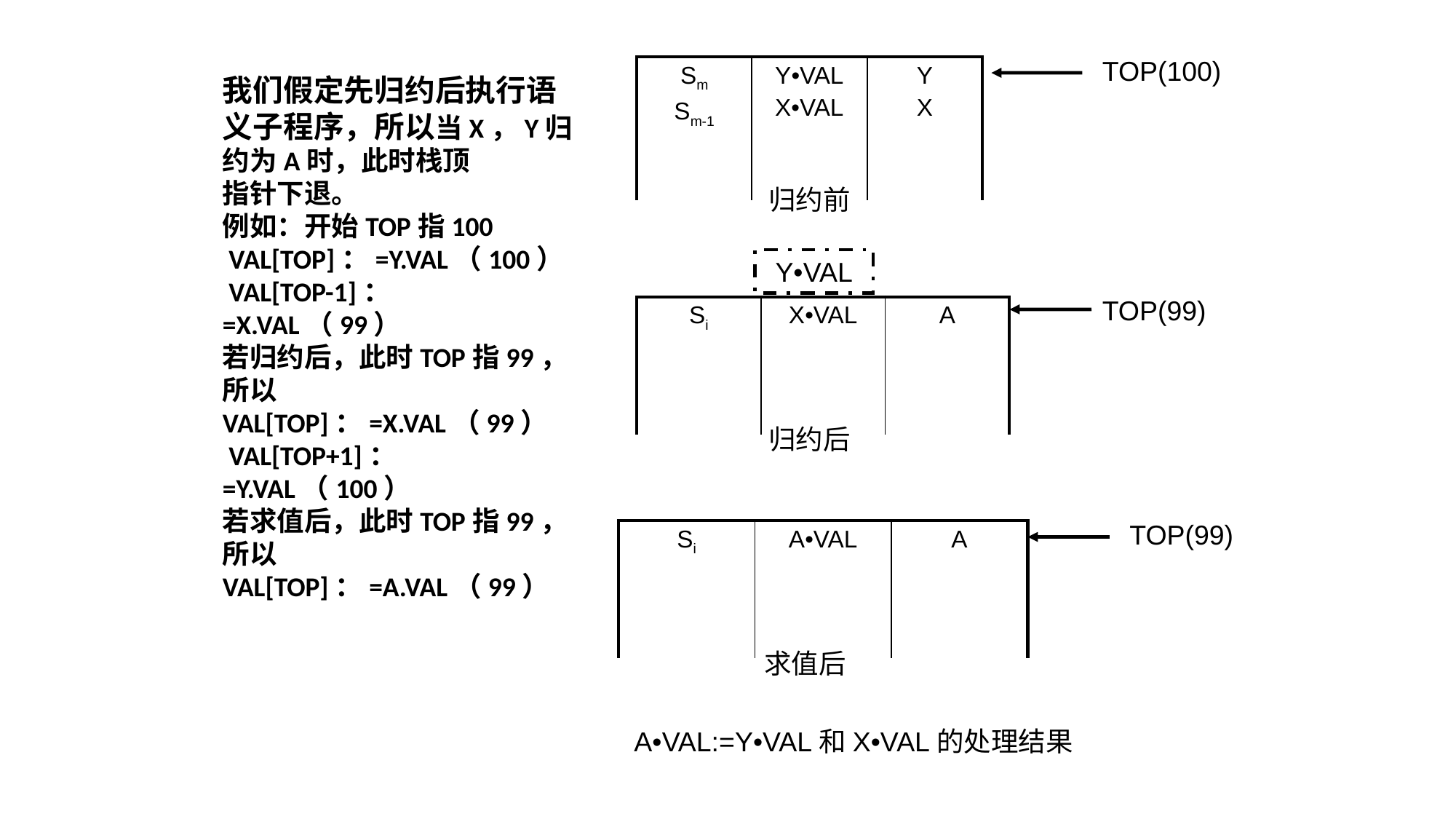

TOP(100)
| Sm Sm-1 | Y•VAL X•VAL | Y X |
| --- | --- | --- |
我们假定先归约后执行语义子程序，所以当X，Y归约为A时，此时栈顶
指针下退。
例如：开始TOP指100
 VAL[TOP]：=Y.VAL（100）
 VAL[TOP-1]：=X.VAL（99）
若归约后，此时TOP指99，所以
VAL[TOP]：=X.VAL（99）
 VAL[TOP+1]：=Y.VAL（100）
若求值后，此时TOP指99，所以
VAL[TOP]：=A.VAL（99）

归约前
Y•VAL
TOP(99)
| Si | X•VAL | A |
| --- | --- | --- |

归约后
TOP(99)
| Si | A•VAL | A |
| --- | --- | --- |

求值后
A•VAL:=Y•VAL和X•VAL的处理结果